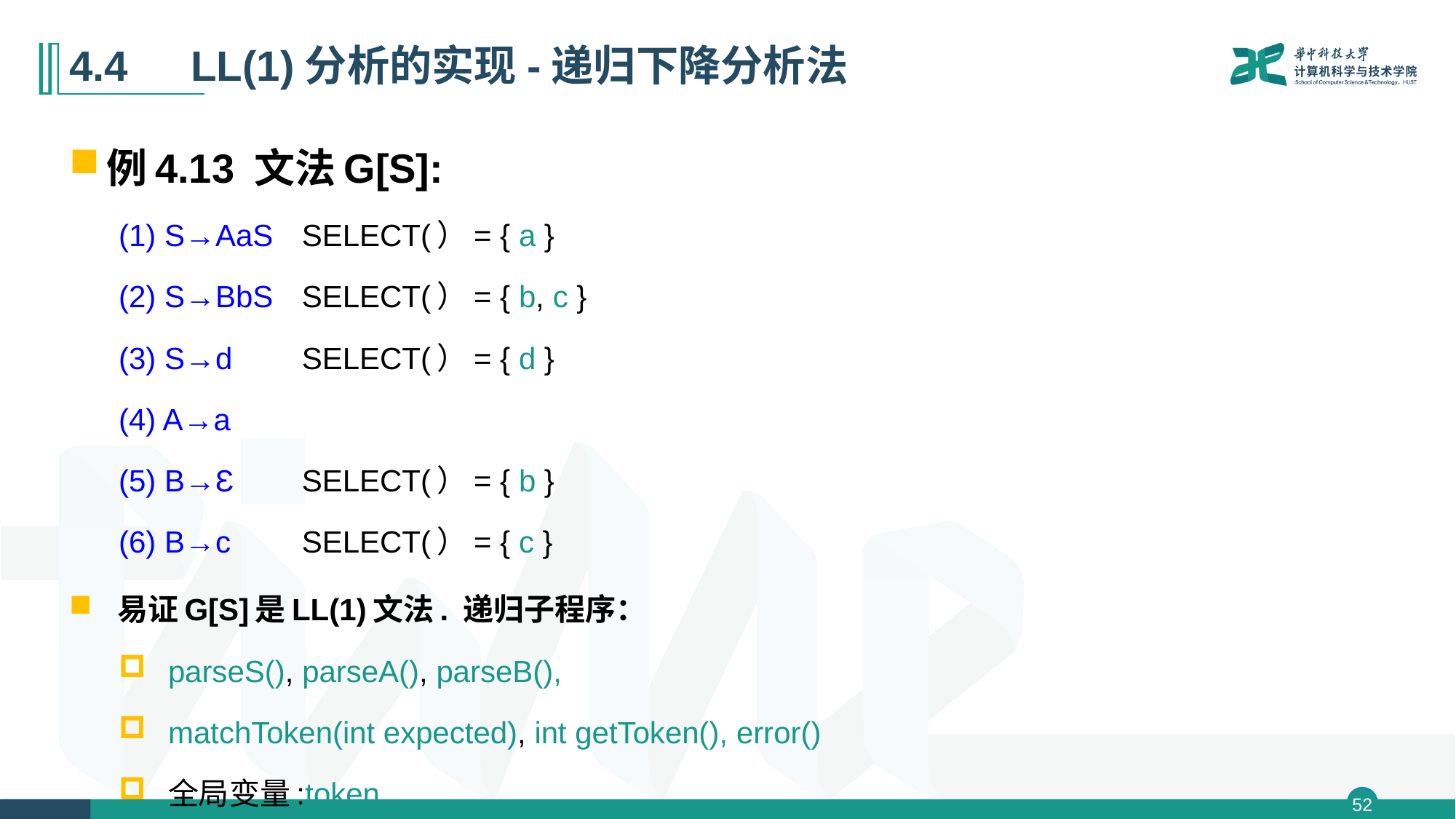

# 4.4　LL(1)分析的实现-递归下降分析法
例4.13 文法G[S]:
(1) S→AaS	SELECT(）= { a }
(2) S→BbS	SELECT(）= { b, c }
(3) S→d		SELECT(）= { d }
(4) A→a
(5) B→Ɛ		SELECT(）= { b }
(6) B→c		SELECT(）= { c }
易证G[S]是LL(1)文法. 递归子程序：
parseS(), parseA(), parseB(),
matchToken(int expected), int getToken(), error()
全局变量:token